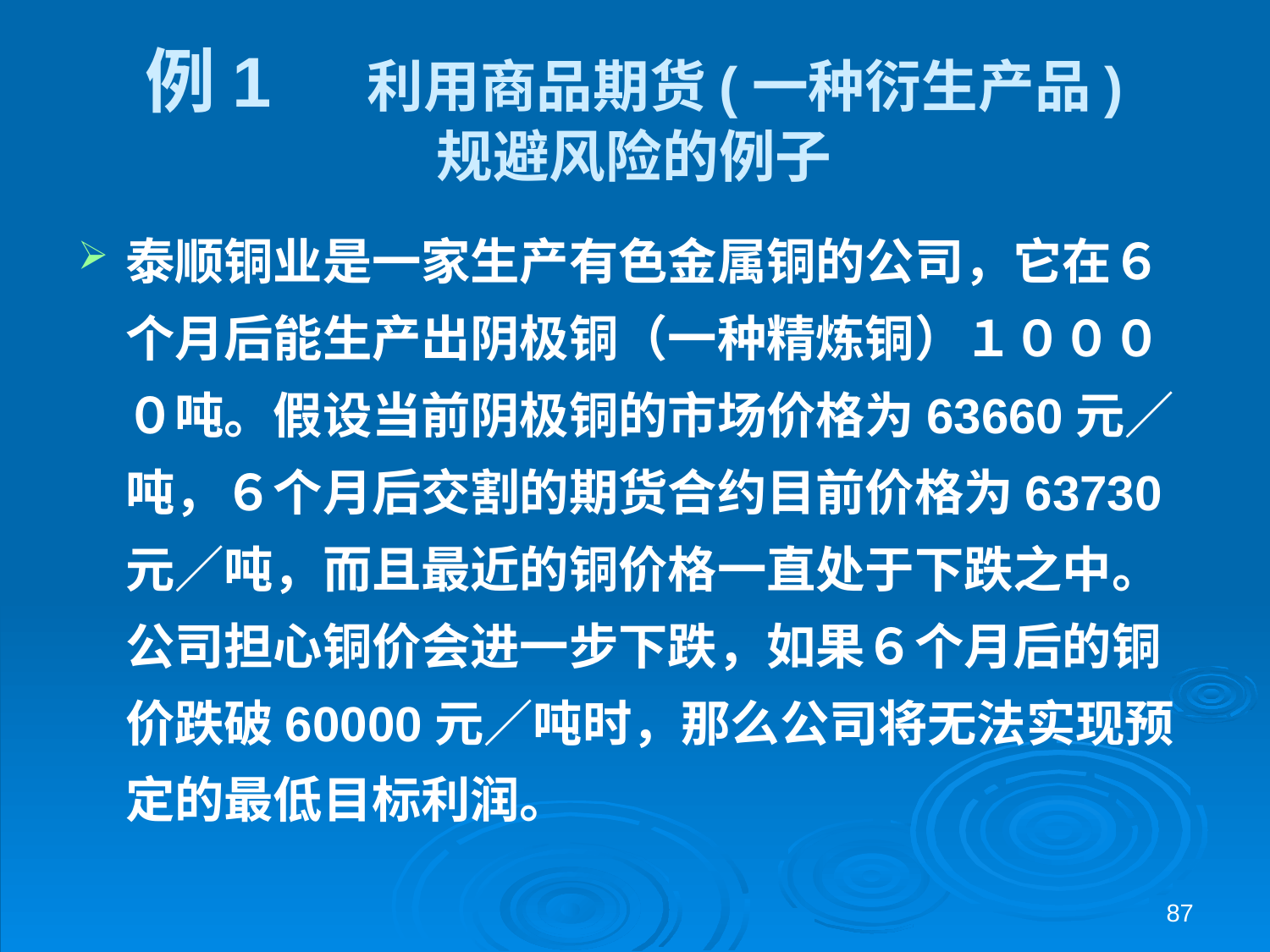

# 例1    利用商品期货(一种衍生产品) 规避风险的例子
泰顺铜业是一家生产有色金属铜的公司，它在６个月后能生产出阴极铜（一种精炼铜）１００００吨。假设当前阴极铜的市场价格为63660元／吨，６个月后交割的期货合约目前价格为63730元／吨，而且最近的铜价格一直处于下跌之中。公司担心铜价会进一步下跌，如果６个月后的铜价跌破60000元／吨时，那么公司将无法实现预定的最低目标利润。
87